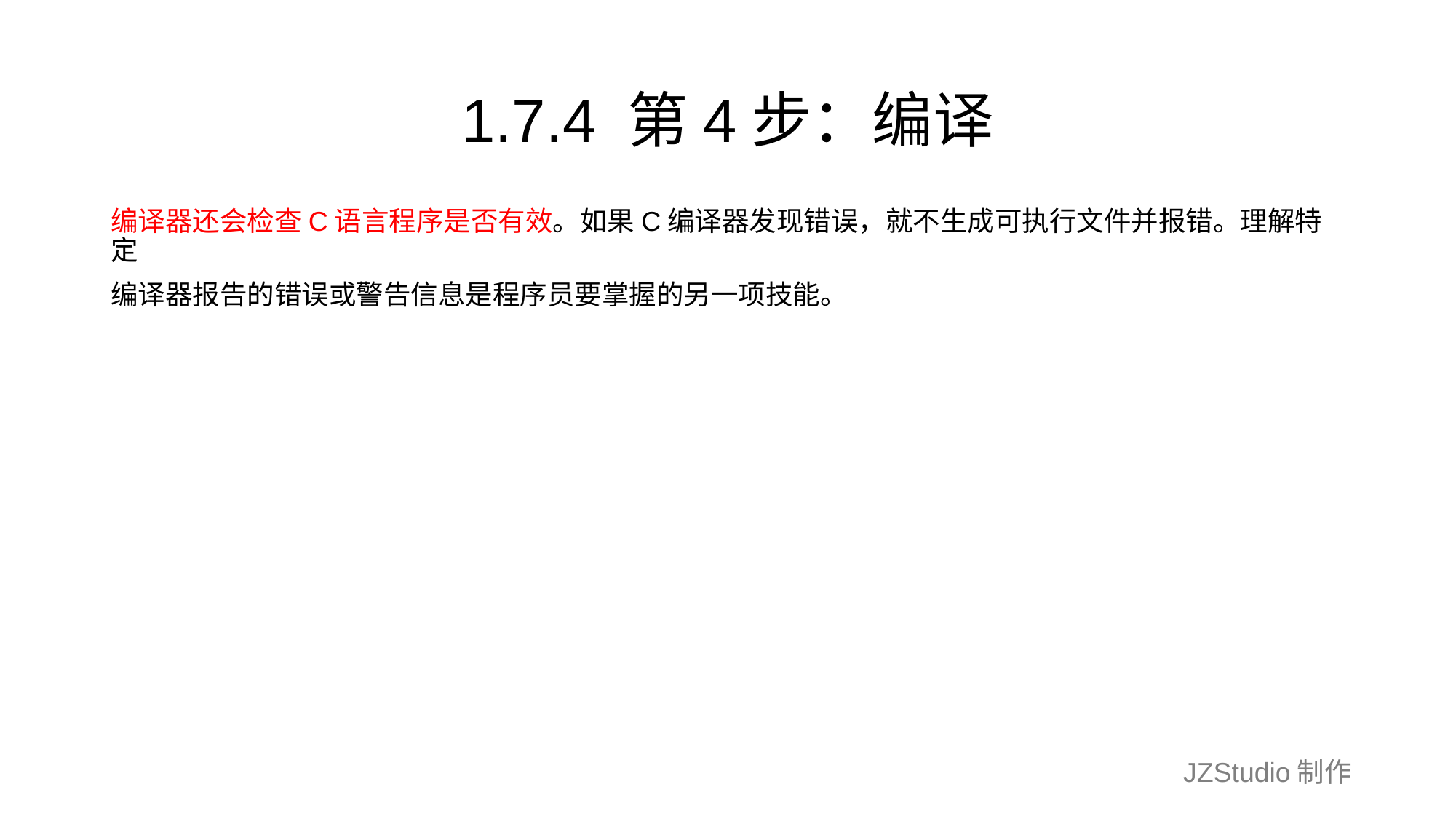

# 1.7.4 第4步：编译
编译器还会检查C语言程序是否有效。如果C编译器发现错误，就不生成可执行文件并报错。理解特定
编译器报告的错误或警告信息是程序员要掌握的另一项技能。